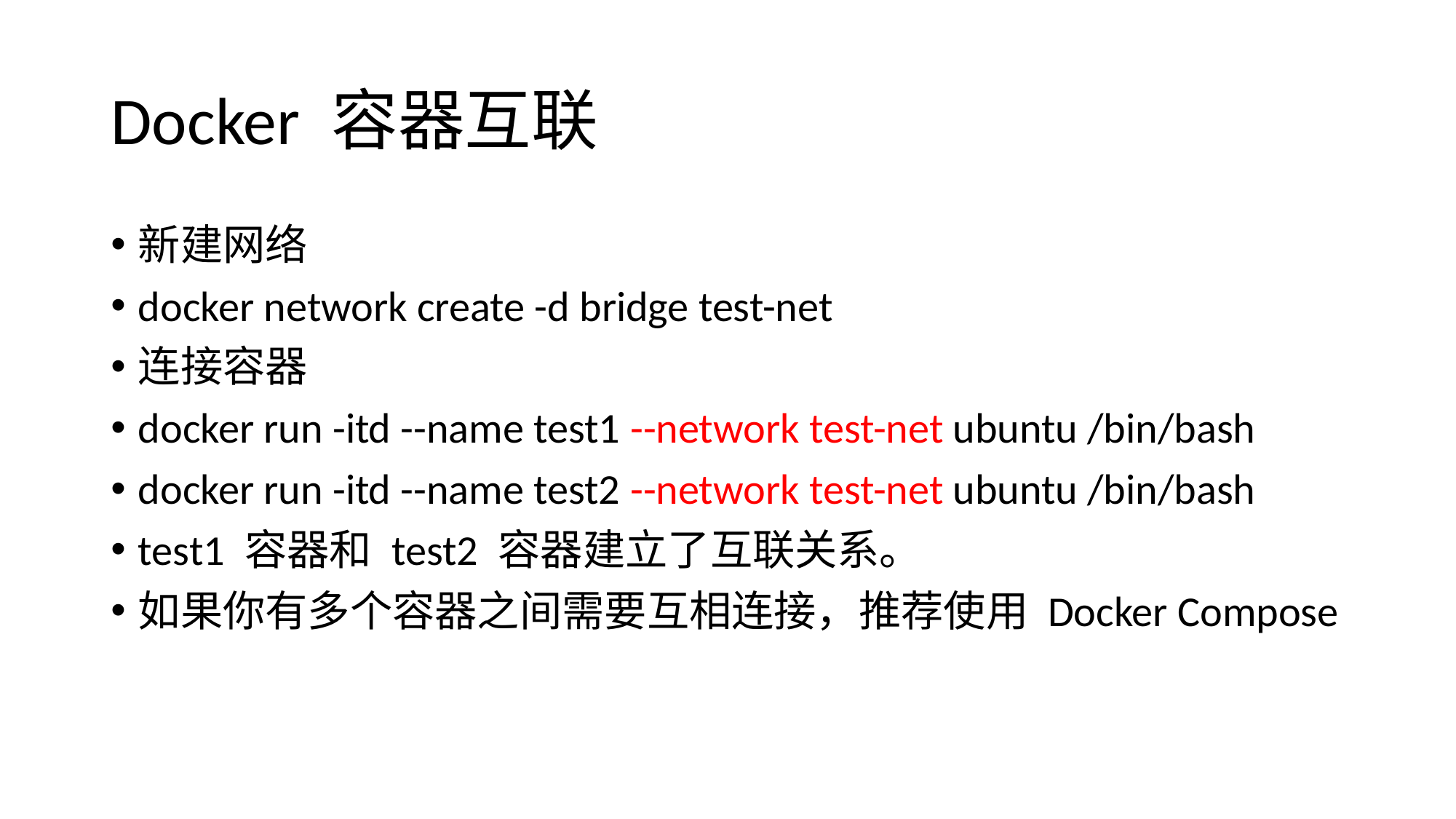

# Docker 容器互联
新建网络
docker network create -d bridge test-net
连接容器
docker run -itd --name test1 --network test-net ubuntu /bin/bash
docker run -itd --name test2 --network test-net ubuntu /bin/bash
test1 容器和 test2 容器建立了互联关系。
如果你有多个容器之间需要互相连接，推荐使用 Docker Compose